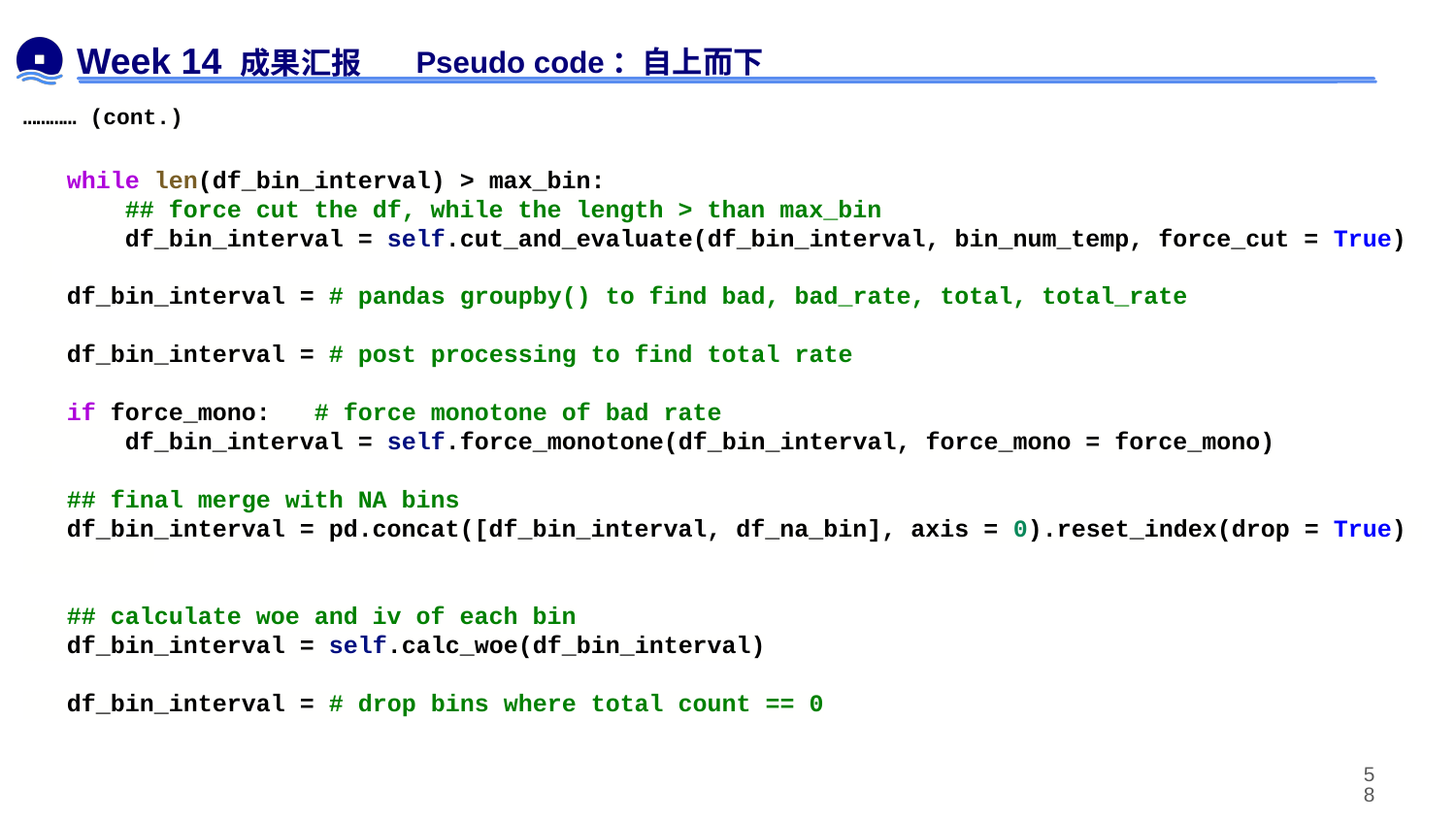

# Week 14 成果汇报
Pseudo code：自上而下

………… (cont.)

   while len(df_bin_interval) > max_bin:
       ## force cut the df, while the length > than max_bin
       df_bin_interval = self.cut_and_evaluate(df_bin_interval, bin_num_temp, force_cut = True)

   df_bin_interval = # pandas groupby() to find bad, bad_rate, total, total_rate

   df_bin_interval = # post processing to find total rate

   if force_mono:   # force monotone of bad rate
       df_bin_interval = self.force_monotone(df_bin_interval, force_mono = force_mono)

   ## final merge with NA bins
   df_bin_interval = pd.concat([df_bin_interval, df_na_bin], axis = 0).reset_index(drop = True)

   ## calculate woe and iv of each bin
   df_bin_interval = self.calc_woe(df_bin_interval)

   df_bin_interval = # drop bins where total count == 0

58